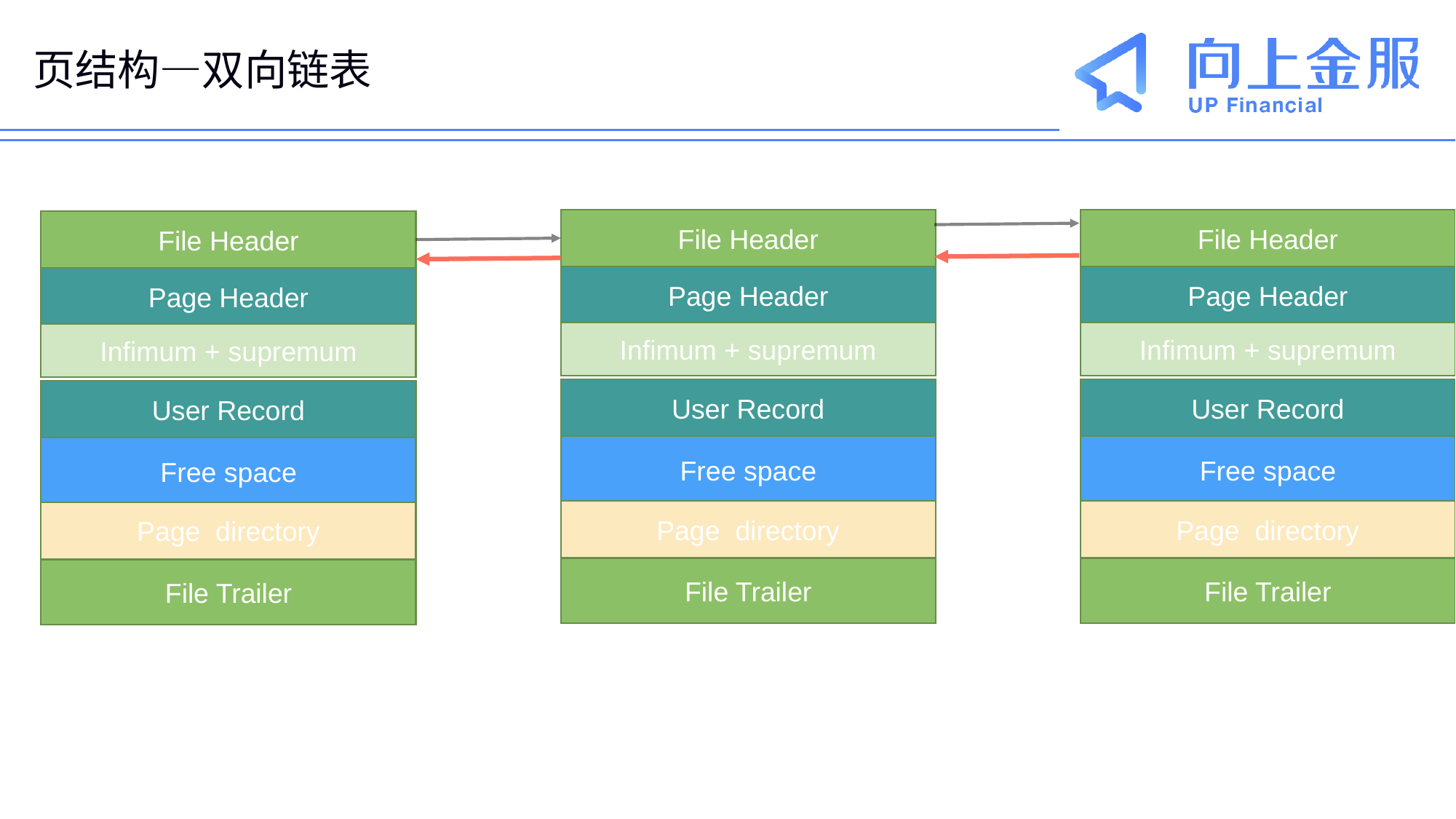

# 页结构—双向链表
File Header
File Header
File Header
Page Header
Page Header
Page Header
Infimum + supremum
Infimum + supremum
Infimum + supremum
User Record
User Record
User Record
Free space
Free space
Free space
Page  directory
Page  directory
Page  directory
File Trailer
File Trailer
File Trailer